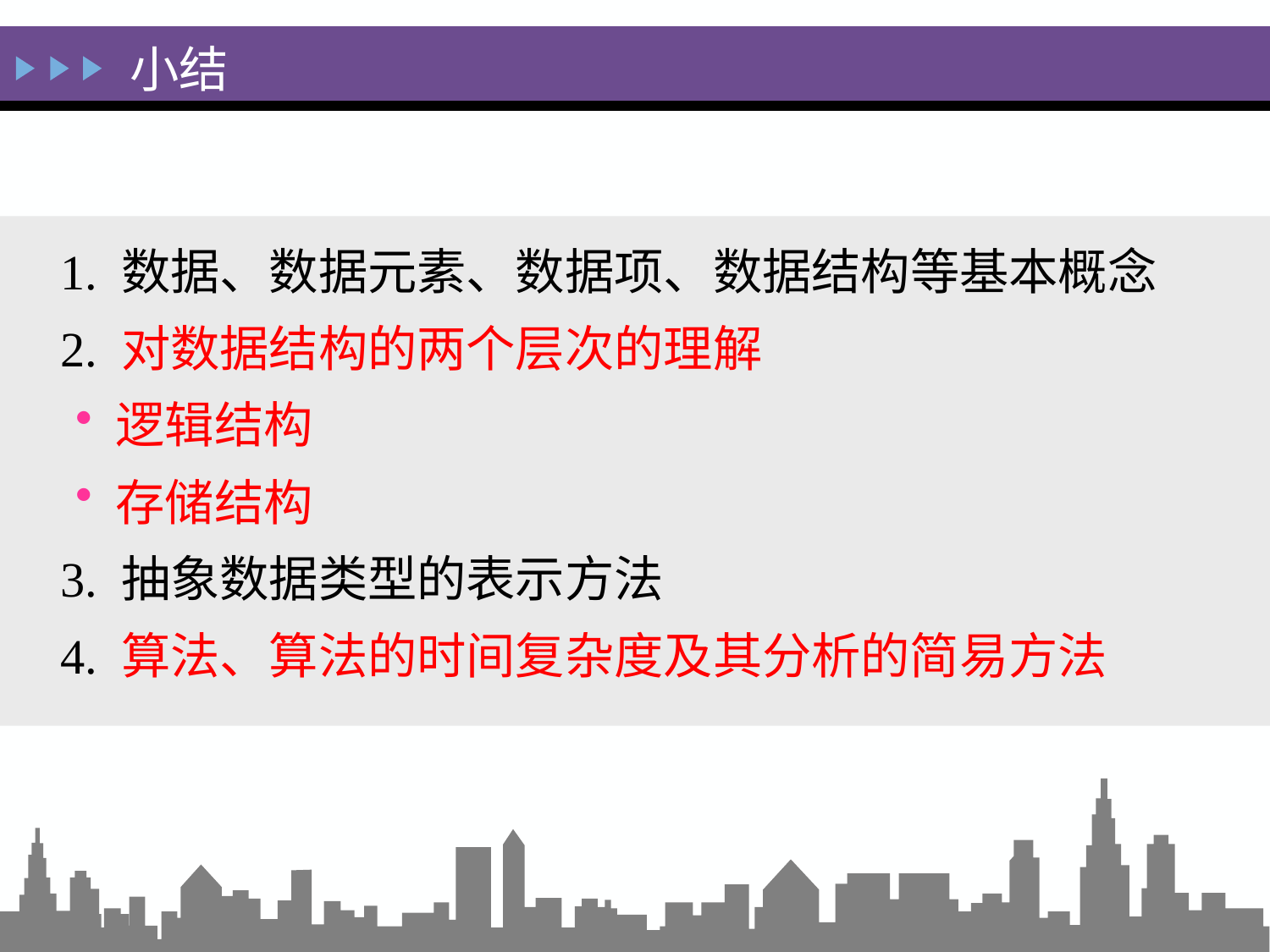

# 小结
1. 数据、数据元素、数据项、数据结构等基本概念
2. 对数据结构的两个层次的理解
逻辑结构
存储结构
3. 抽象数据类型的表示方法
4. 算法、算法的时间复杂度及其分析的简易方法